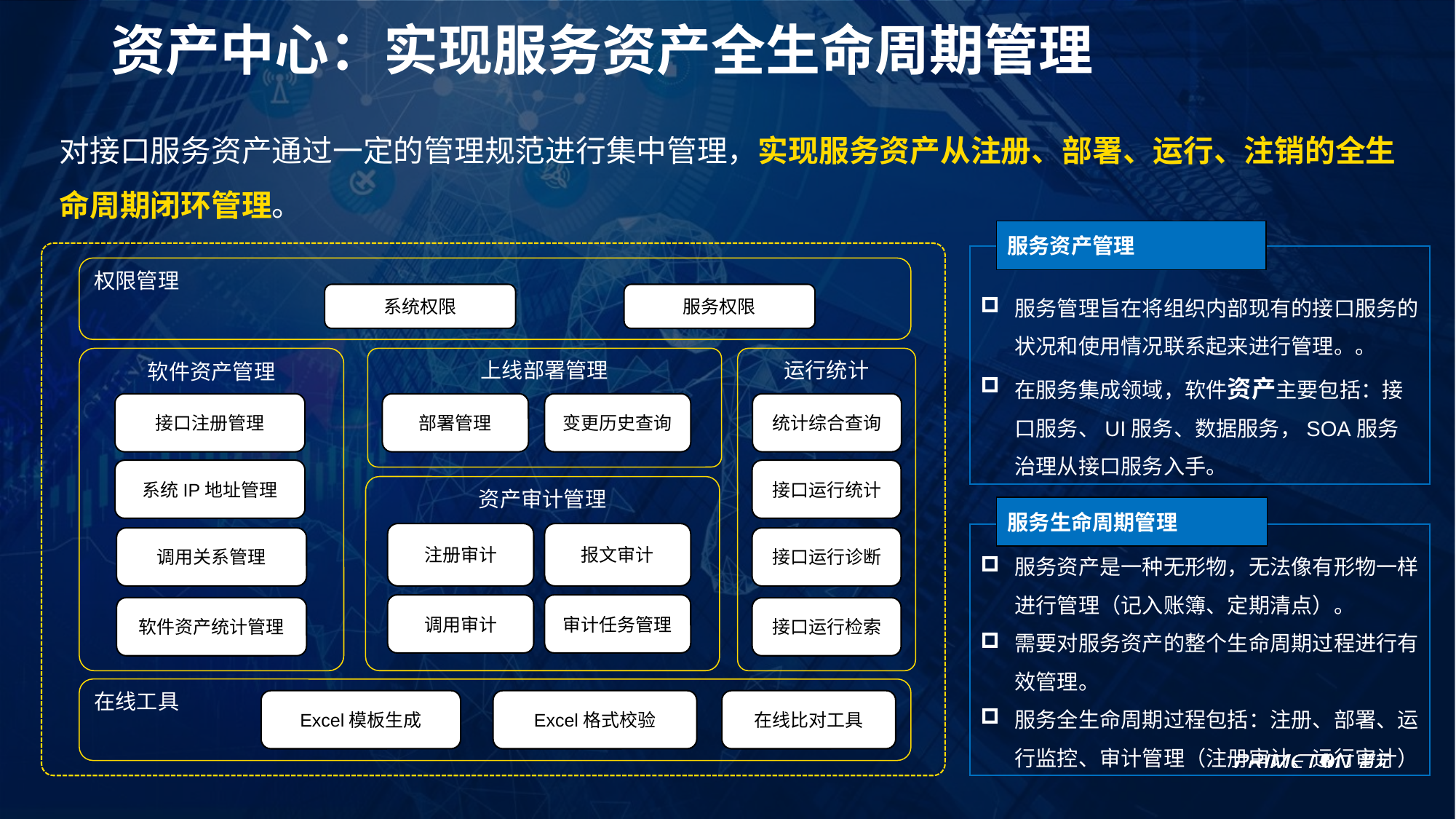

# 资产中心：实现服务资产全生命周期管理
对接口服务资产通过一定的管理规范进行集中管理，实现服务资产从注册、部署、运行、注销的全生命周期闭环管理。
服务资产管理

服务管理旨在将组织内部现有的接口服务的状况和使用情况联系起来进行管理。。
在服务集成领域，软件资产主要包括：接口服务、UI服务、数据服务，SOA服务治理从接口服务入手。
权限管理
系统权限
服务权限
软件资产管理
上线部署管理
运行统计
接口注册管理
部署管理
变更历史查询
统计综合查询
系统IP地址管理
接口运行统计
资产审计管理
服务生命周期管理
注册审计
报文审计
服务资产是一种无形物，无法像有形物一样进行管理（记入账簿、定期清点）。
需要对服务资产的整个生命周期过程进行有效管理。
服务全生命周期过程包括：注册、部署、运行监控、审计管理（注册审计、运行审计）
调用关系管理
接口运行诊断
调用审计
审计任务管理
软件资产统计管理
接口运行检索
在线工具
Excel模板生成
Excel格式校验
在线比对工具